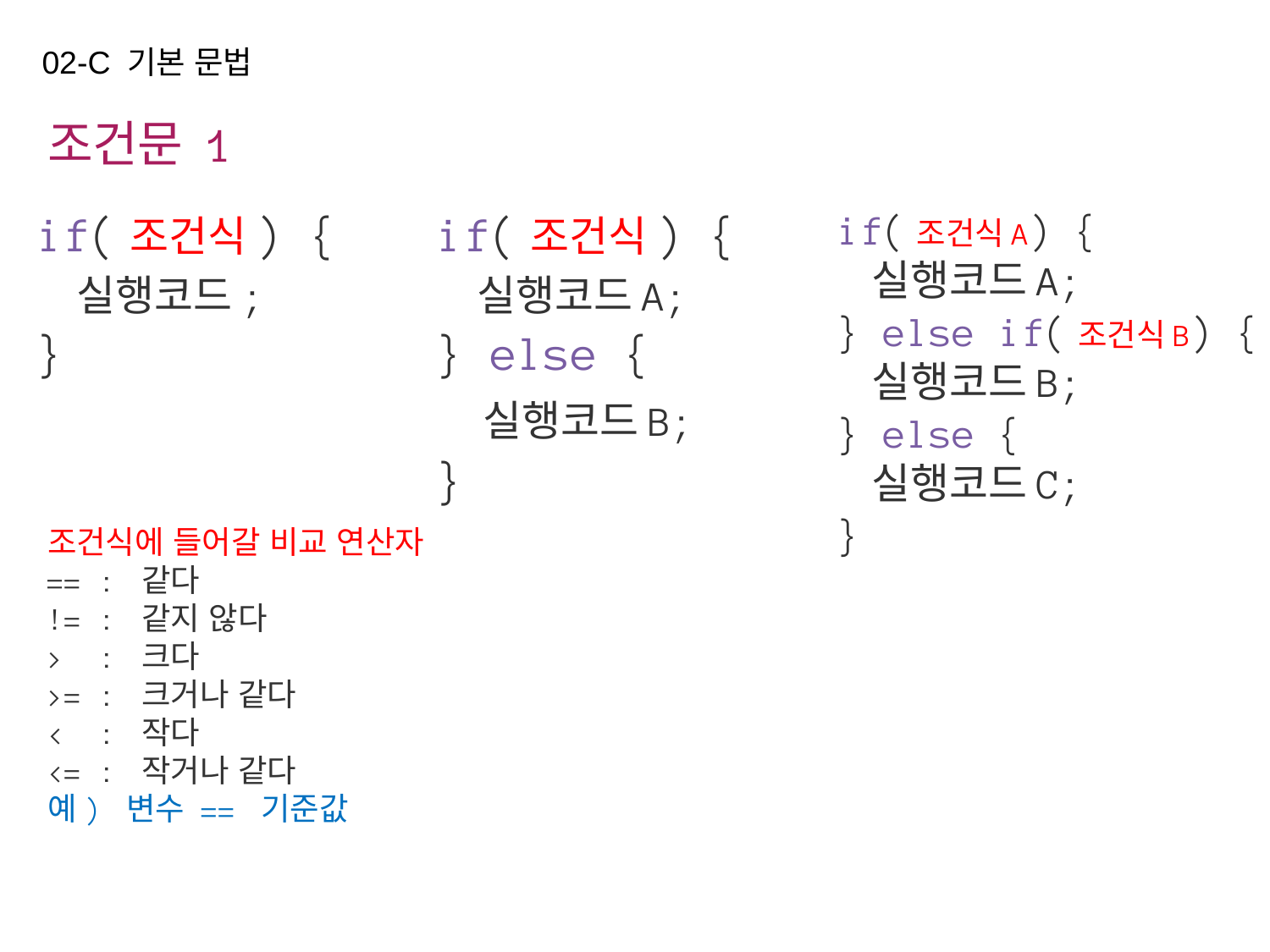

02-C 기본 문법
조건문 1
if(조건식) {
  실행코드;
}
if(조건식) {
  실행코드A;
} else {
  실행코드B;
}
if(조건식A) {
  실행코드A;
} else if(조건식B) {
  실행코드B;
} else {
  실행코드C;
}
조건식에 들어갈 비교 연산자
== : 같다
!= : 같지 않다
>  : 크다
>= : 크거나 같다
<  : 작다
<= : 작거나 같다
예) 변수 == 기준값